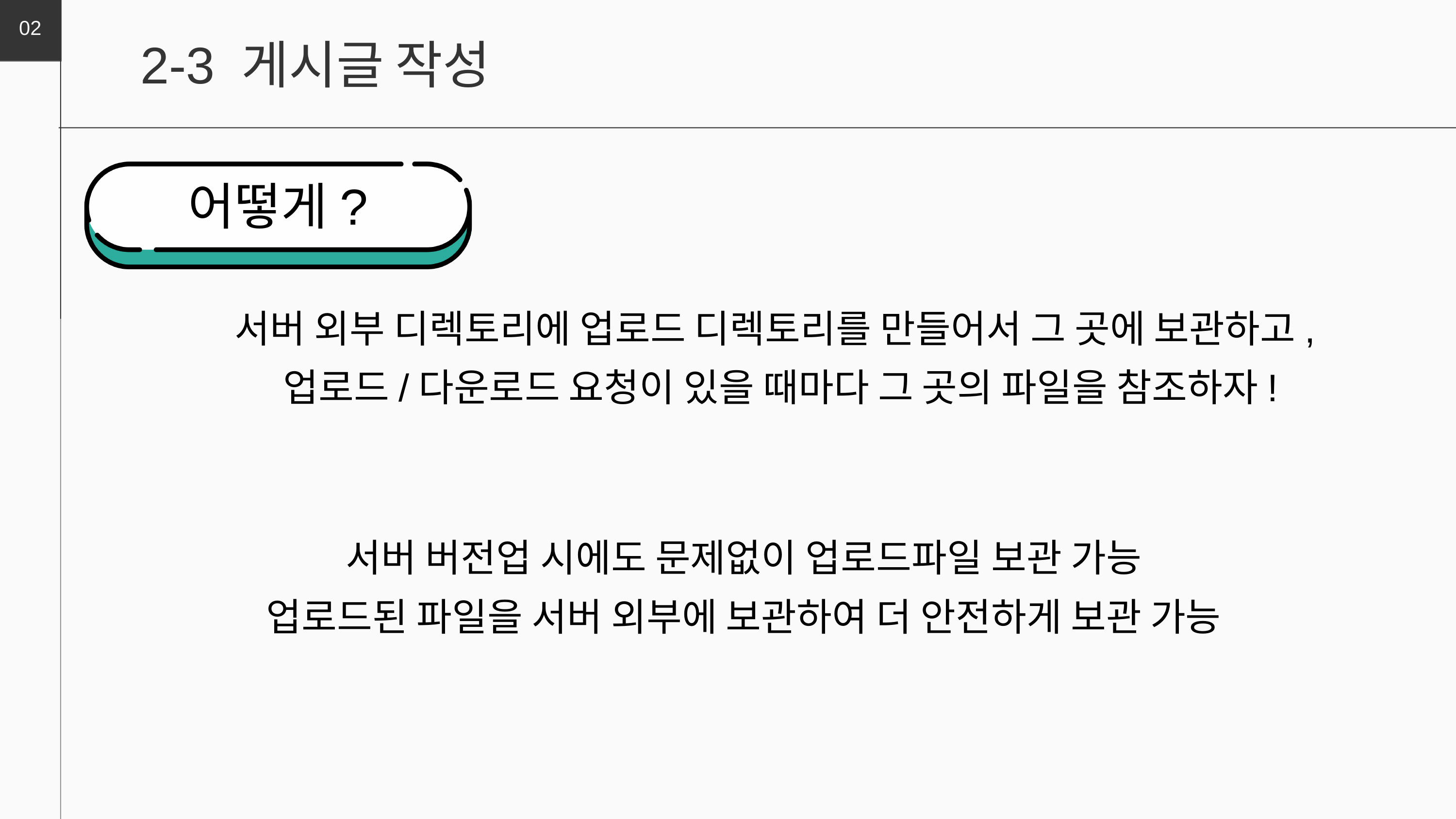

02

2-3 게시글 작성

어떻게?
서버 외부 디렉토리에 업로드 디렉토리를 만들어서 그 곳에 보관하고,
업로드/다운로드 요청이 있을 때마다 그 곳의 파일을 참조하자!

서버 버전업 시에도 문제없이 업로드파일 보관 가능
업로드된 파일을 서버 외부에 보관하여 더 안전하게 보관 가능